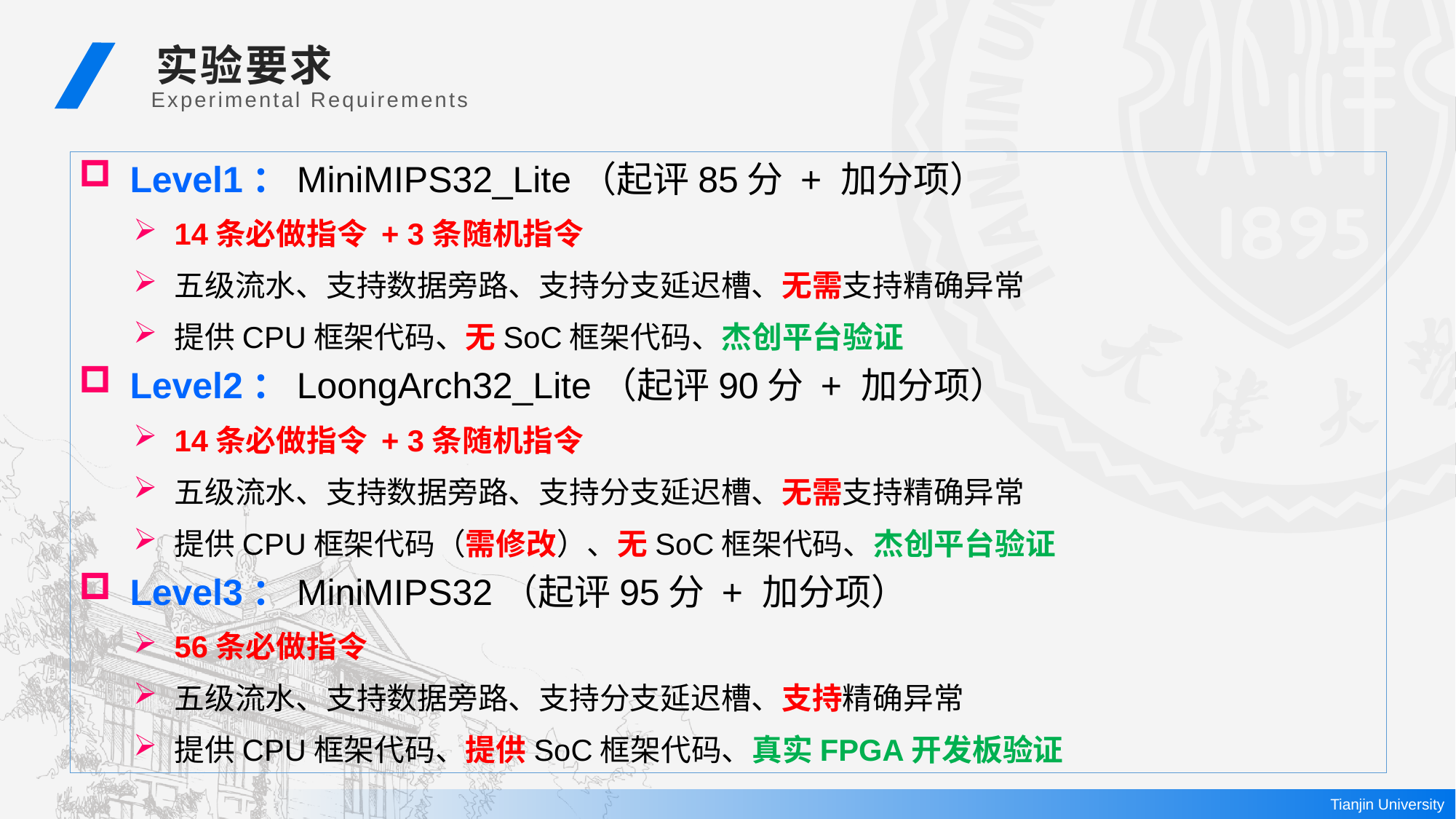

实验要求
   Experimental Requirements
 Level1：MiniMIPS32_Lite（起评85分 + 加分项）
14条必做指令 + 3条随机指令
五级流水、支持数据旁路、支持分支延迟槽、无需支持精确异常
提供CPU框架代码、无SoC框架代码、杰创平台验证
 Level2：LoongArch32_Lite（起评90分 + 加分项）
14条必做指令 + 3条随机指令
五级流水、支持数据旁路、支持分支延迟槽、无需支持精确异常
提供CPU框架代码（需修改）、无SoC框架代码、杰创平台验证
 Level3：MiniMIPS32（起评95分 + 加分项）
56条必做指令
五级流水、支持数据旁路、支持分支延迟槽、支持精确异常
提供CPU框架代码、提供SoC框架代码、真实FPGA开发板验证